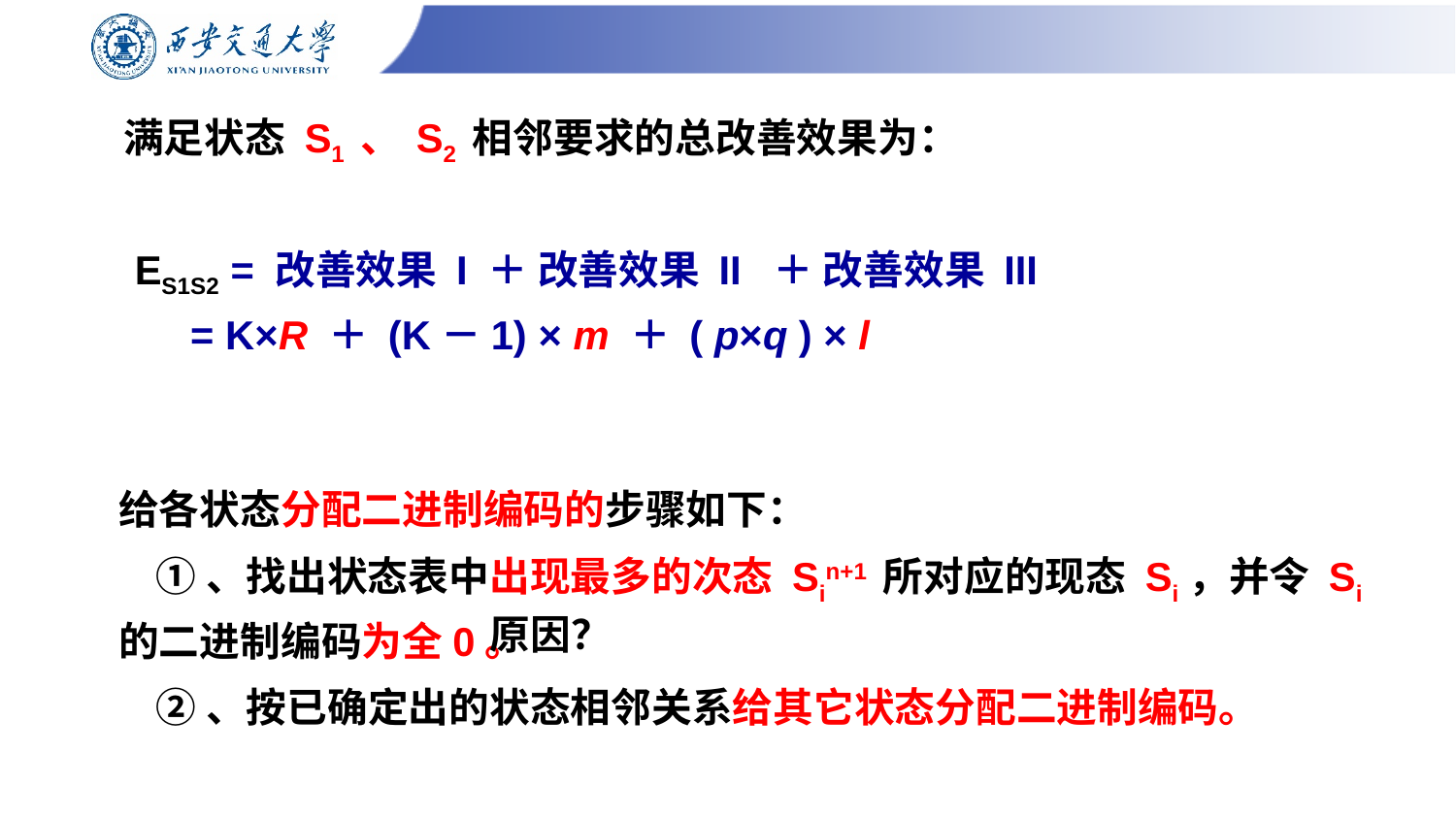

# 满足状态 S1 、 S2 相邻要求的总改善效果为：
ES1S2 = 改善效果 I ＋ 改善效果 II  ＋ 改善效果 III
     = K×R ＋ (K－1) × m ＋ ( p×q ) × l
给各状态分配二进制编码的步骤如下：
    ①、找出状态表中出现最多的次态 Sin+1 所对应的现态 Si，并令 Si 的二进制编码为全0。
    ②、按已确定出的状态相邻关系给其它状态分配二进制编码。
原因？